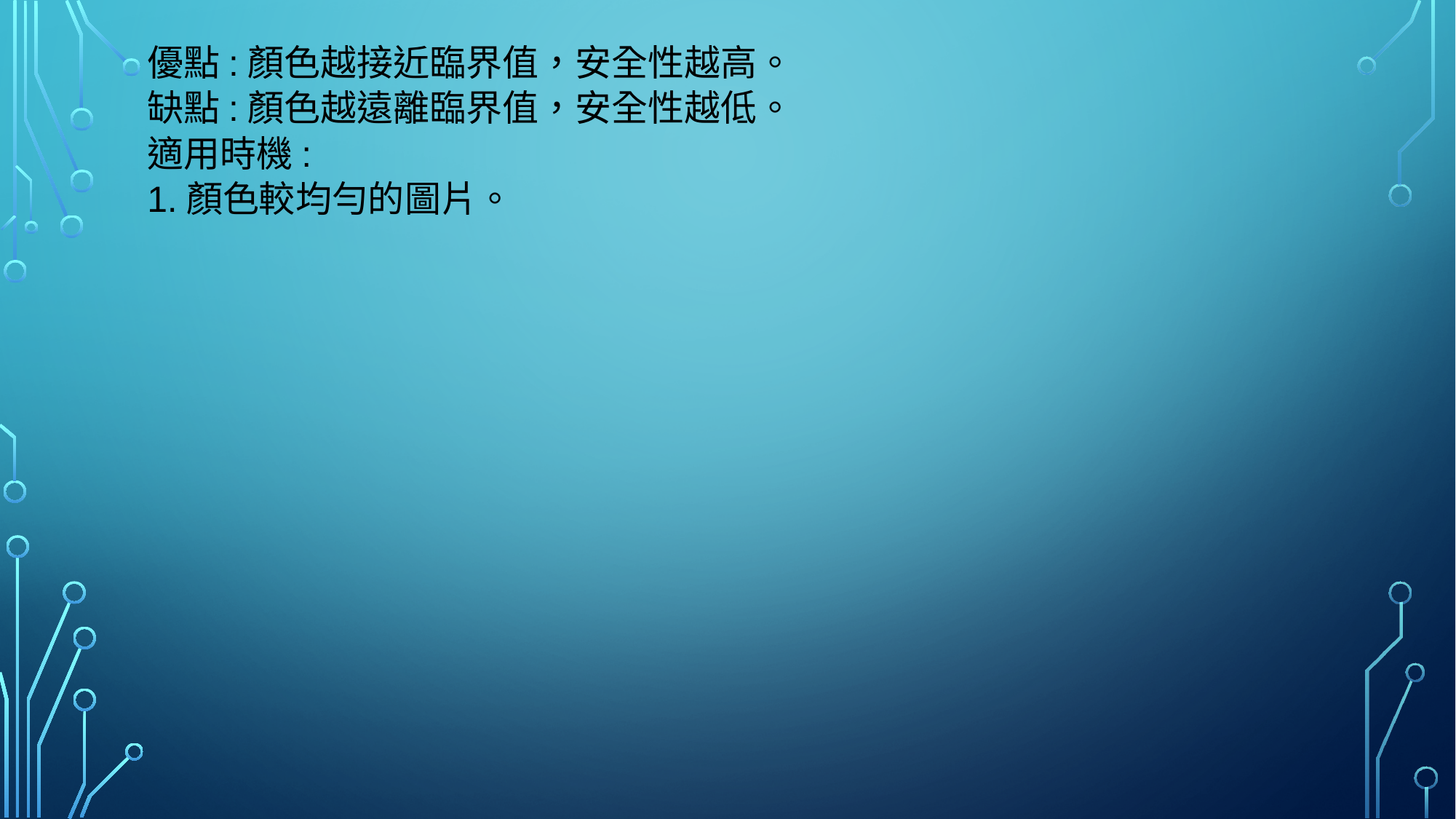

優點:顏色越接近臨界值，安全性越高。
缺點:顏色越遠離臨界值，安全性越低。
適用時機:
1.顏色較均勻的圖片。